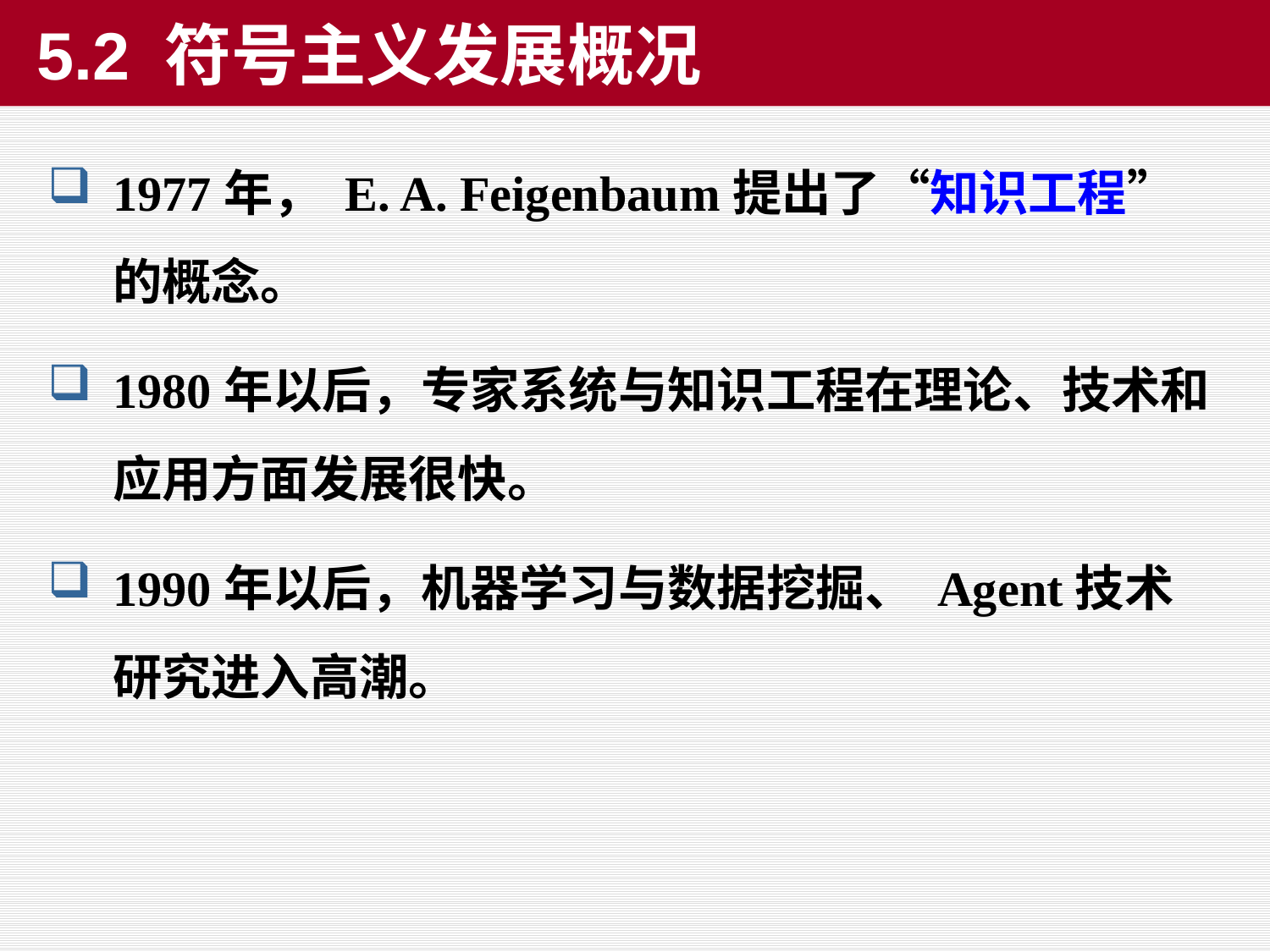

5.2 符号主义发展概况
1977年， E. A. Feigenbaum提出了“知识工程”的概念。
1980年以后，专家系统与知识工程在理论、技术和应用方面发展很快。
1990年以后，机器学习与数据挖掘、 Agent技术研究进入高潮。